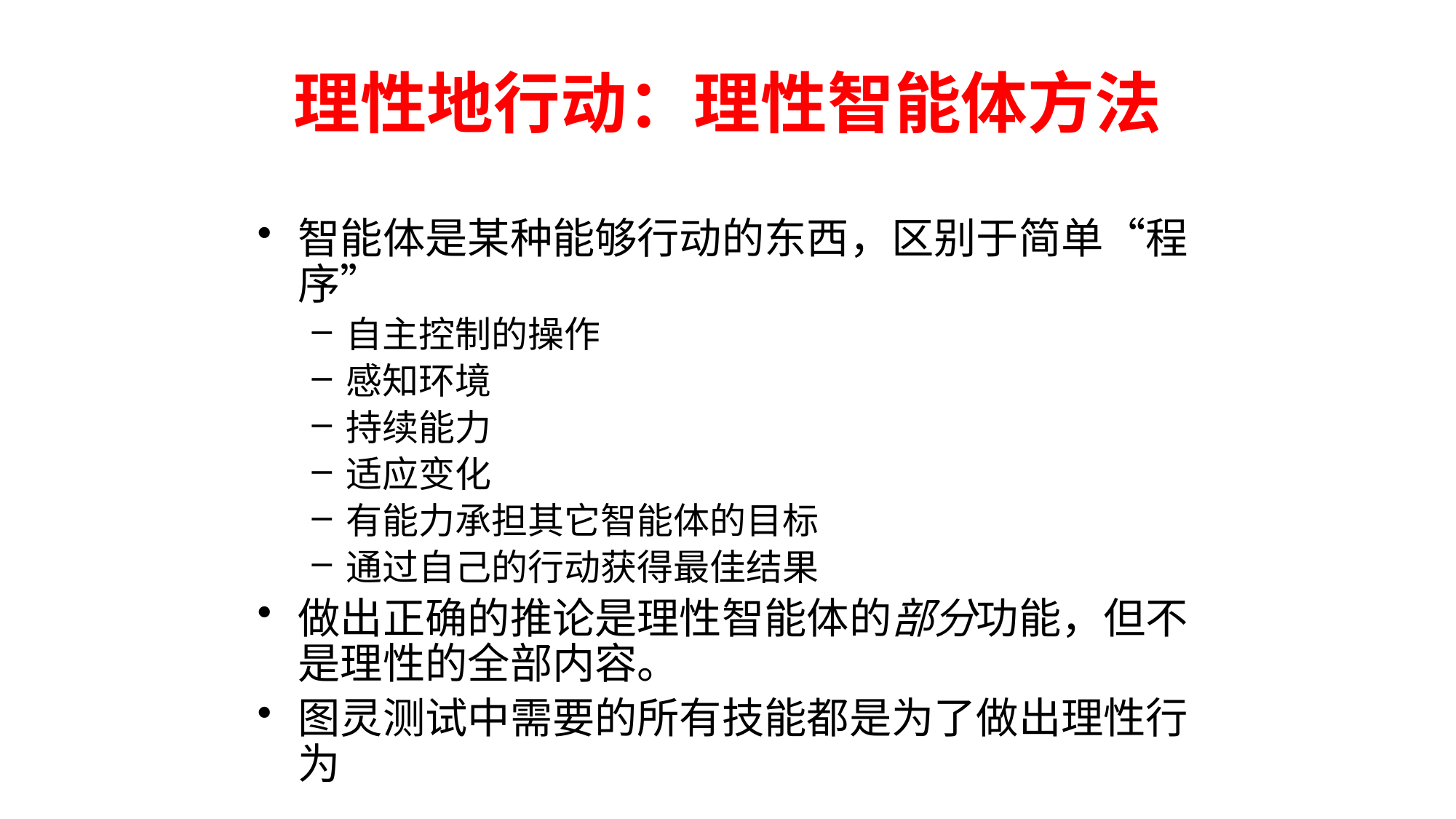

# 理性地行动：理性智能体方法
智能体是某种能够行动的东西，区别于简单“程序”
自主控制的操作
感知环境
持续能力
适应变化
有能力承担其它智能体的目标
通过自己的行动获得最佳结果
做出正确的推论是理性智能体的部分功能，但不是理性的全部内容。
图灵测试中需要的所有技能都是为了做出理性行为